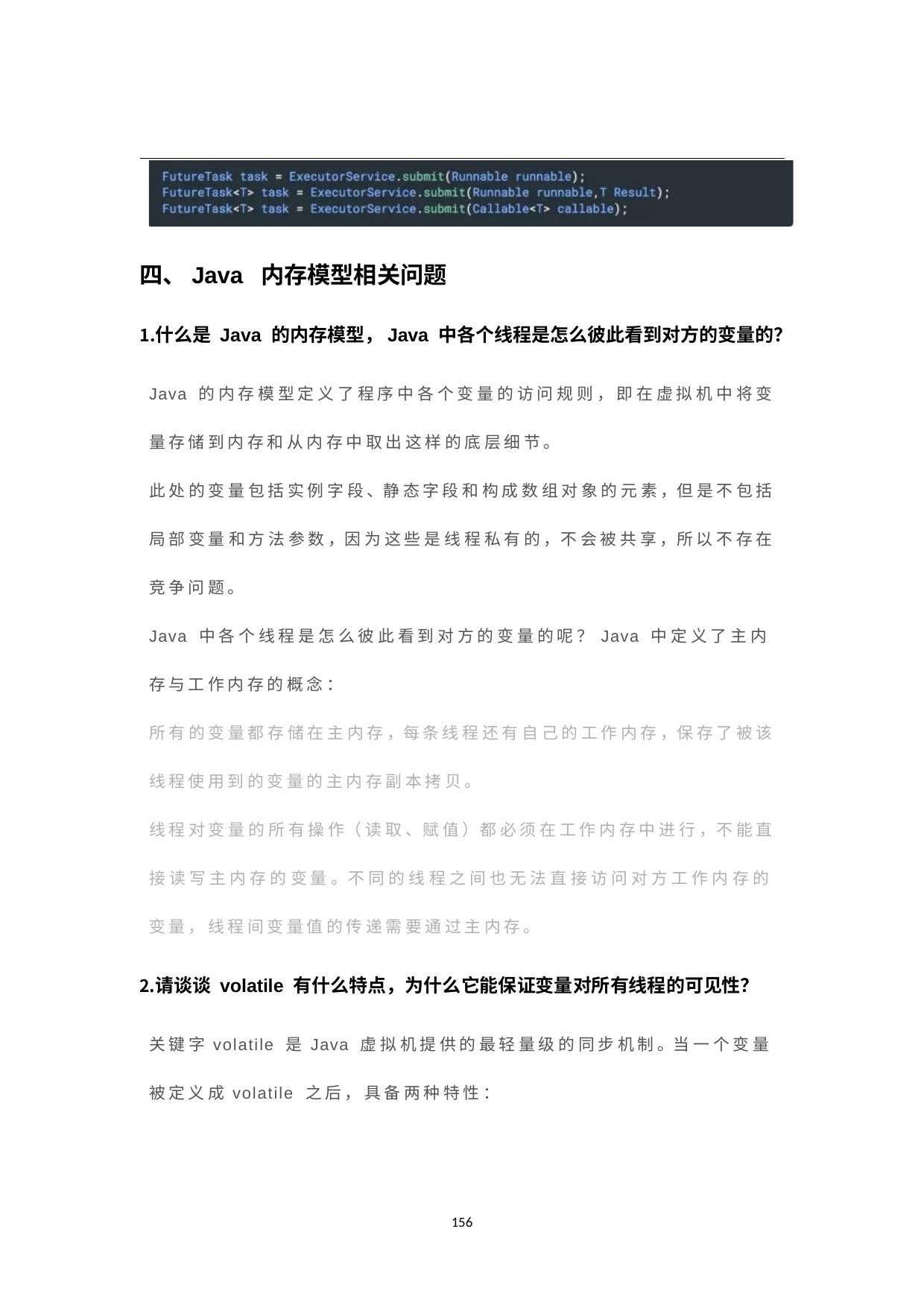

四、Java 内存模型相关问题

什么是 Java 的内存模型，Java 中各个线程是怎么彼此看到对方的变量的？
Java 的内存模型定义了程序中各个变量的访问规则， 即在虚拟机中将变 量存储到内存和从内存中取出这样的底层细节。
此处的变量包括实例字段、静态字段和构成数组对象的元素，但是不包括 局部变量和方法参数，因为这些是线程私有的，不会被共享，所以不存在 竞争问题。
Java 中各个线程是怎么彼此看到对方的变量的呢？ Java 中定义了主内 存与工作内存的概念：
所有的变量都存储在主内存，每条线程还有自己的工作内存，保存了被该 线程使用到的变量的主内存副本拷贝。
线程对变量的所有操作（ 读取、赋值）都必须在工作内存中进行，不能直 接读写主内存的变量 。不 同的线程之间也无法直接访问对方工作内存的变 量， 线程间变量值的传递需要通过主内存。

请谈谈 volatile 有什么特点，为什么它能保证变量对所有线程的可见性？
关键字 volatile 是 Java 虚拟机提供的最轻量级的同步机制 。当 一个变 量被定义成 volatile 之后， 具备两种特性：
156